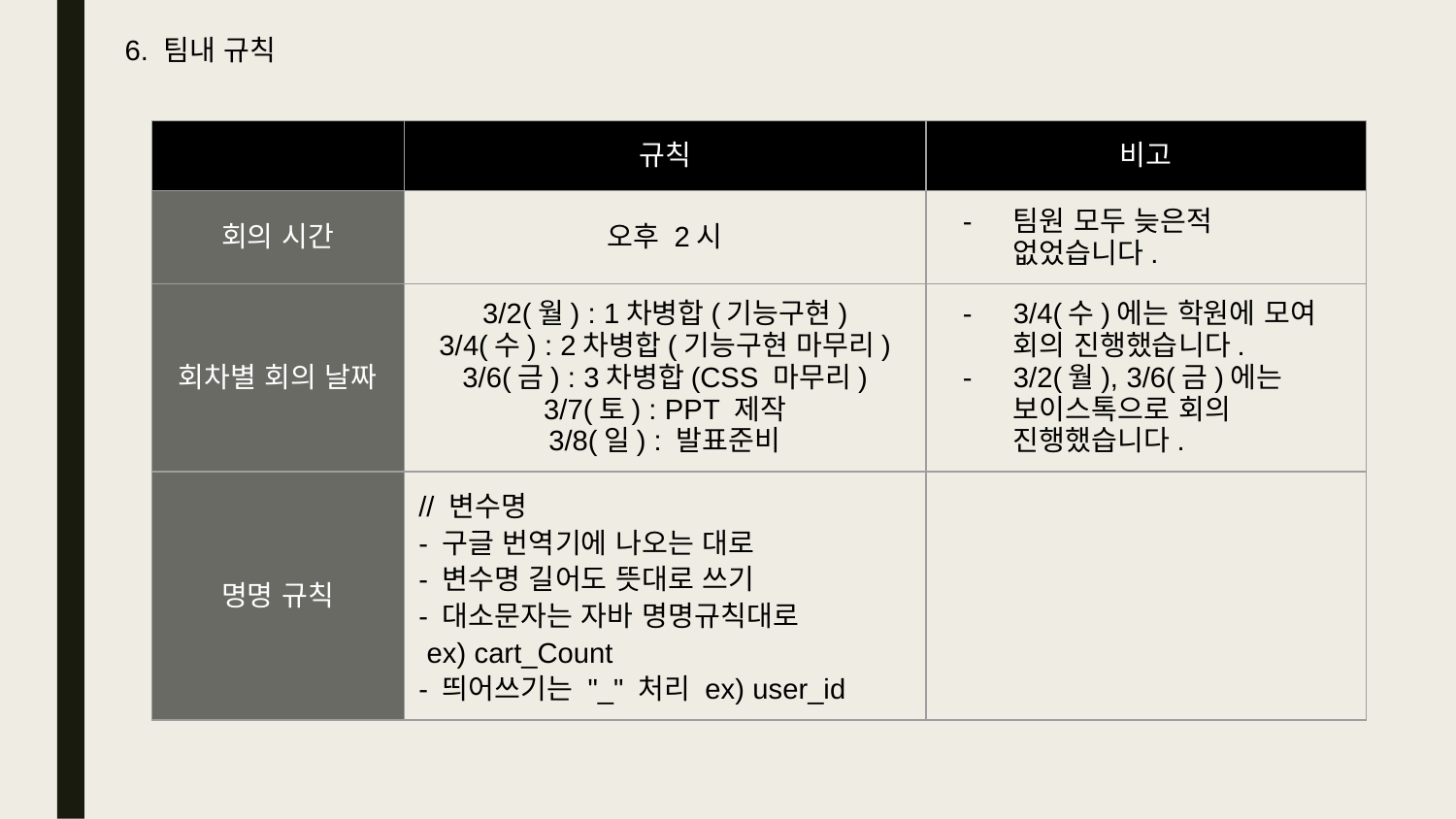

6. 팀내 규칙
|  | 규칙 | 비고 |
| --- | --- | --- |
| 회의 시간 | 오후 2시 | 팀원 모두 늦은적 없었습니다. |
| 회차별 회의 날짜 | 3/2(월) : 1차병합(기능구현) 3/4(수) : 2차병합(기능구현 마무리) 3/6(금) : 3차병합(CSS 마무리) 3/7(토) : PPT 제작 3/8(일) : 발표준비 | 3/4(수)에는 학원에 모여 회의 진행했습니다. 3/2(월), 3/6(금)에는 보이스톡으로 회의 진행했습니다. |
| 명명 규칙 | // 변수명 - 구글 번역기에 나오는 대로 - 변수명 길어도 뜻대로 쓰기 - 대소문자는 자바 명명규칙대로 ex) cart\_Count - 띄어쓰기는 "\_" 처리 ex) user\_id |  |